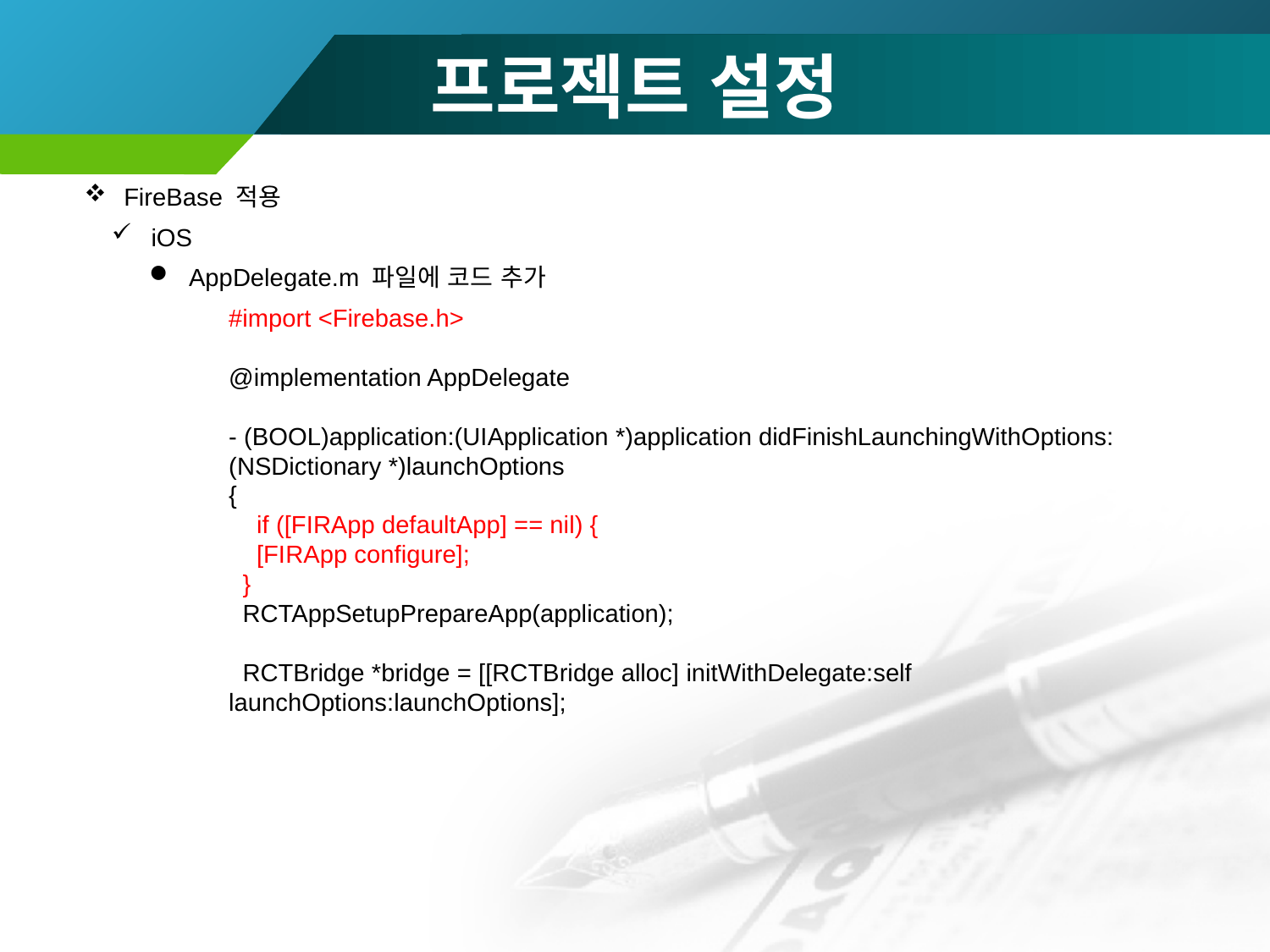

# 프로젝트 설정
FireBase 적용
iOS
AppDelegate.m 파일에 코드 추가
#import <Firebase.h>

@implementation AppDelegate

- (BOOL)application:(UIApplication *)application didFinishLaunchingWithOptions:(NSDictionary *)launchOptions
{
    if ([FIRApp defaultApp] == nil) {
    [FIRApp configure];
  }
  RCTAppSetupPrepareApp(application);

  RCTBridge *bridge = [[RCTBridge alloc] initWithDelegate:self launchOptions:launchOptions];